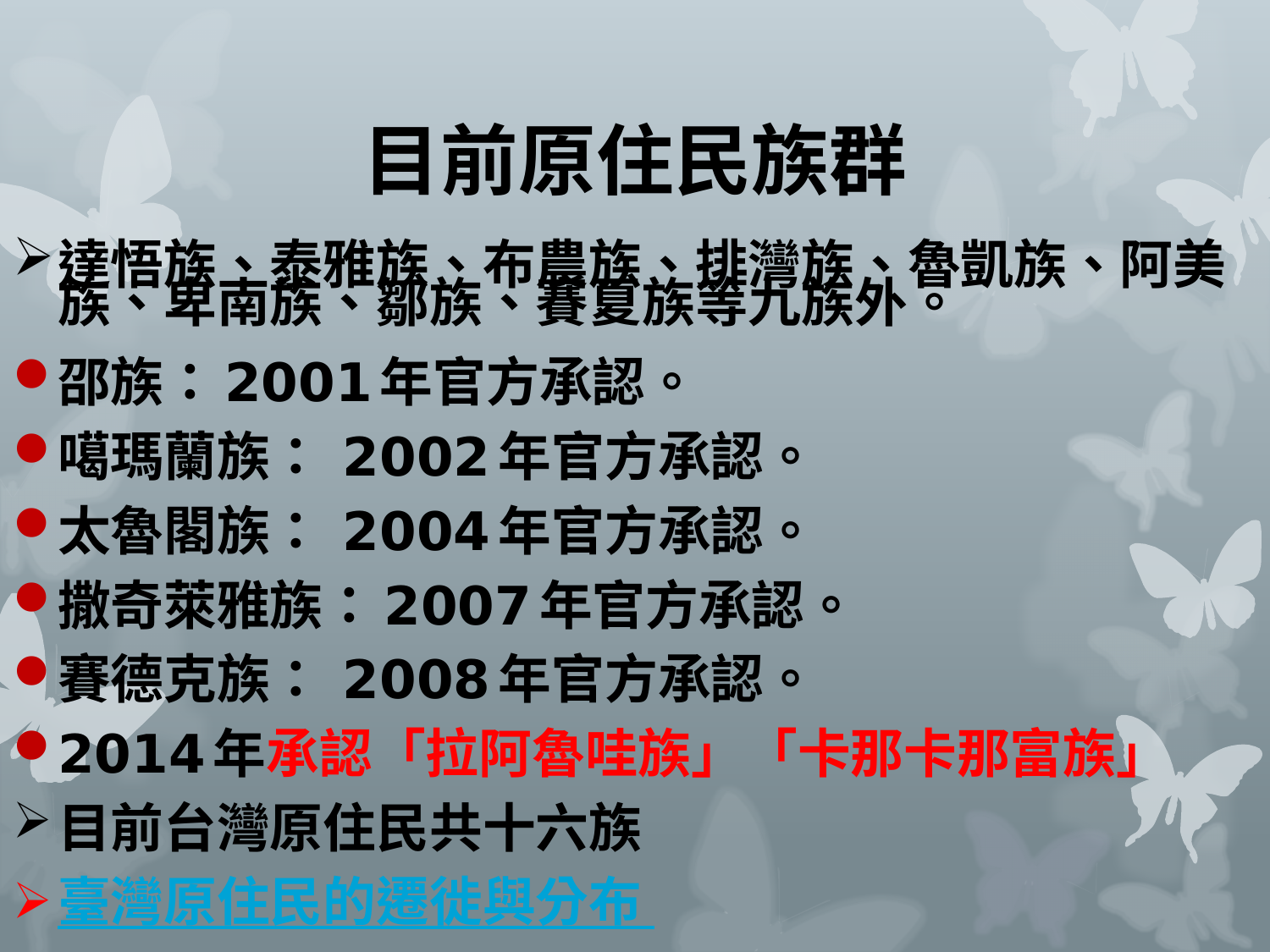

# 目前原住民族群
達悟族、泰雅族、布農族、排灣族、魯凱族、阿美族、卑南族、鄒族、賽夏族等九族外。
邵族：2001年官方承認。
噶瑪蘭族： 2002年官方承認。
太魯閣族： 2004年官方承認。
撒奇萊雅族：2007年官方承認。
賽德克族： 2008年官方承認。
2014年承認「拉阿魯哇族」「卡那卡那富族」
目前台灣原住民共十六族
臺灣原住民的遷徙與分布